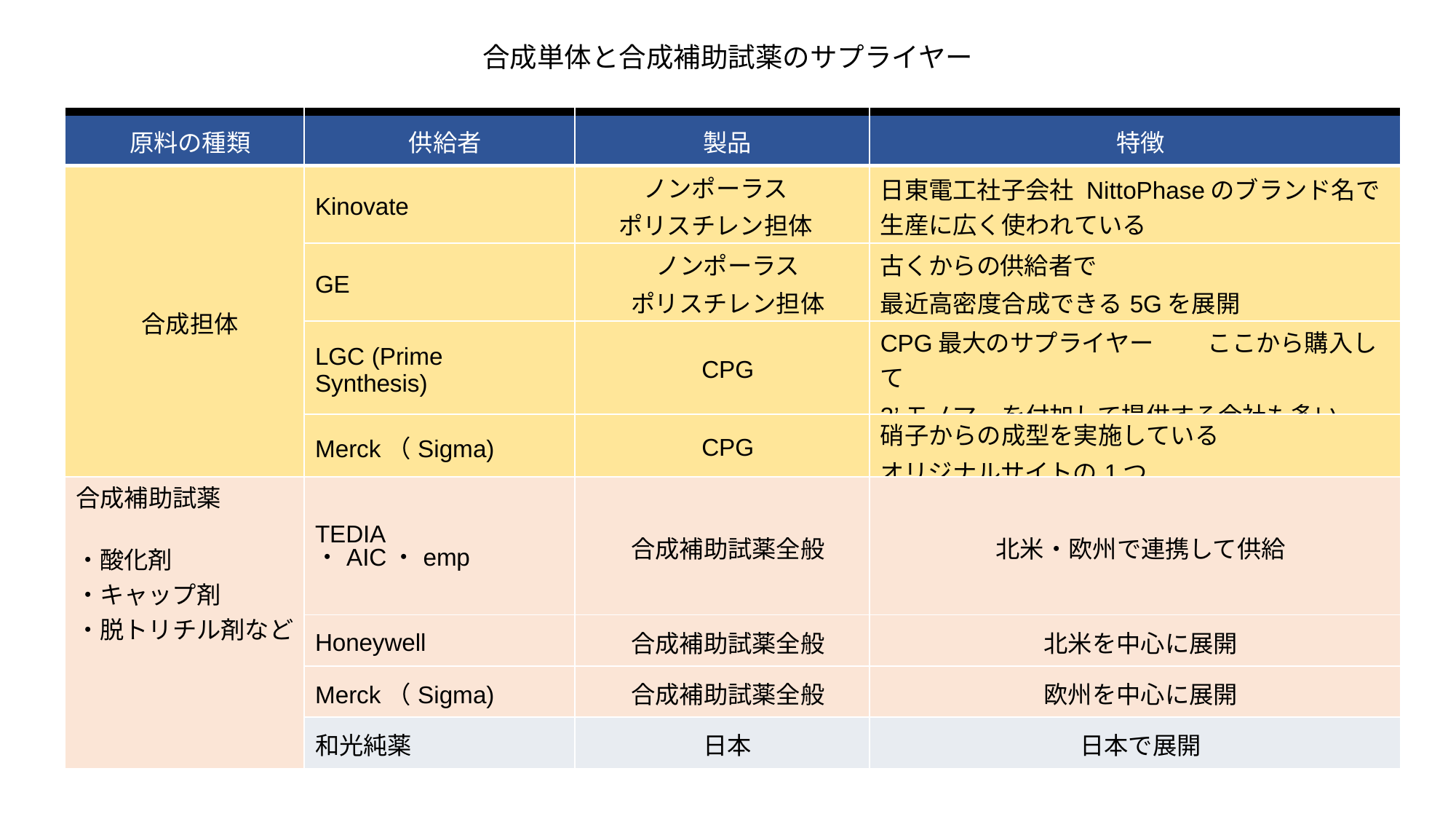

合成単体と合成補助試薬のサプライヤー
| 原料の種類 | 供給者 | 製品 | 特徴 |
| --- | --- | --- | --- |
| 合成担体 | Kinovate | ノンポーラス ポリスチレン担体 | 日東電工社子会社 NittoPhaseのブランド名で生産に広く使われている |
|  | GE | ノンポーラス ポリスチレン担体 | 古くからの供給者で 最近高密度合成できる5Gを展開 |
|  | LGC (Prime Synthesis) | CPG | CPG最大のサプライヤー ここから購入して 3’モノマーを付加して提供する会社も多い |
|  | Merck（Sigma) | CPG | 硝子からの成型を実施している オリジナルサイトの1つ |
| 合成補助試薬 ・酸化剤 ・キャップ剤 ・脱トリチル剤など | TEDIA ・AIC・emp | 合成補助試薬全般 | 北米・欧州で連携して供給 |
|  | Honeywell | 合成補助試薬全般 | 北米を中心に展開 |
|  | Merck（Sigma) | 合成補助試薬全般 | 欧州を中心に展開 |
|  | 和光純薬 | 日本 | 日本で展開 |